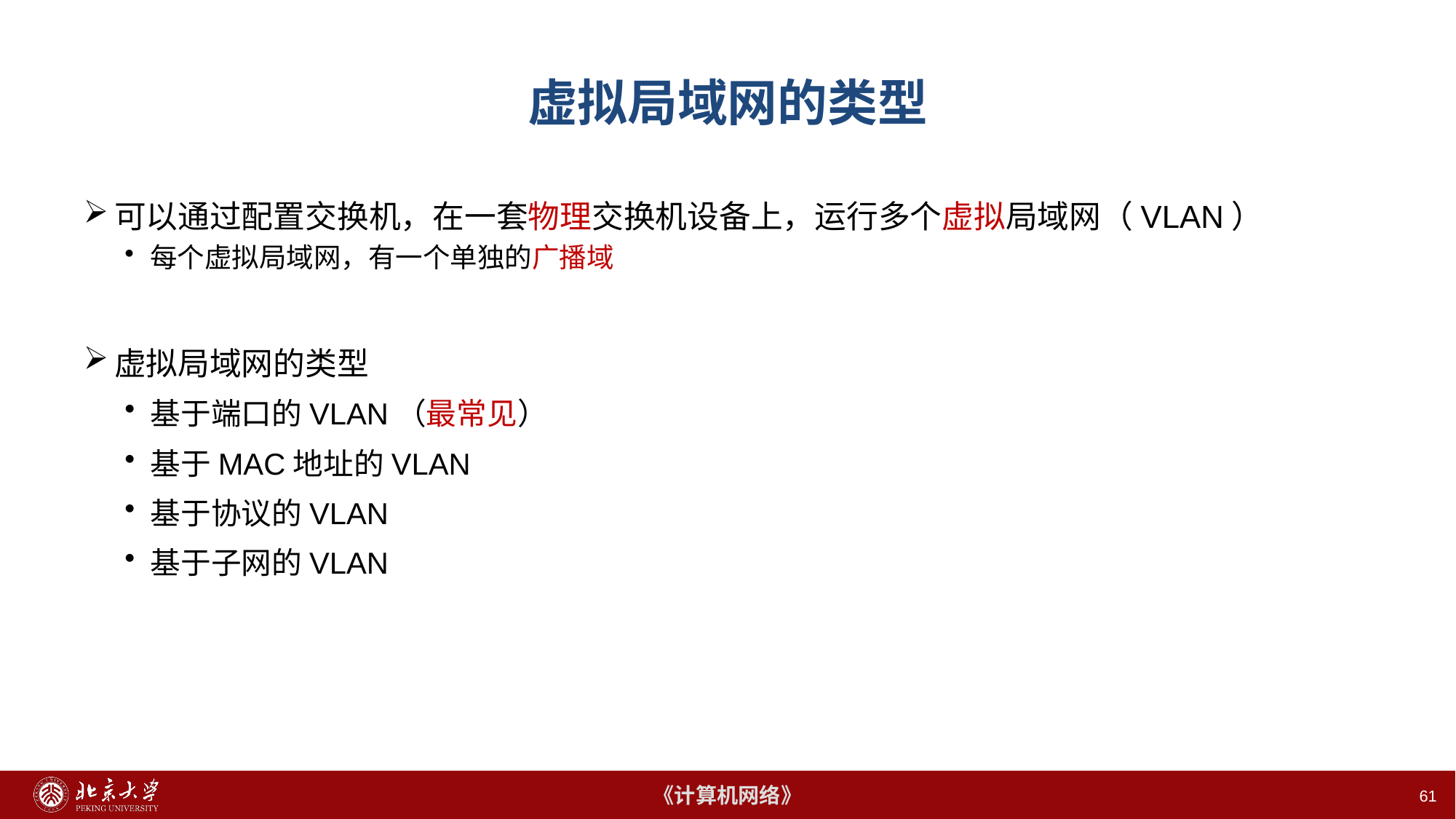

# 虚拟局域网的类型
可以通过配置交换机，在一套物理交换机设备上，运行多个虚拟局域网（VLAN）
每个虚拟局域网，有一个单独的广播域

虚拟局域网的类型
基于端口的VLAN（最常见）
基于MAC地址的VLAN
基于协议的VLAN
基于子网的VLAN

61